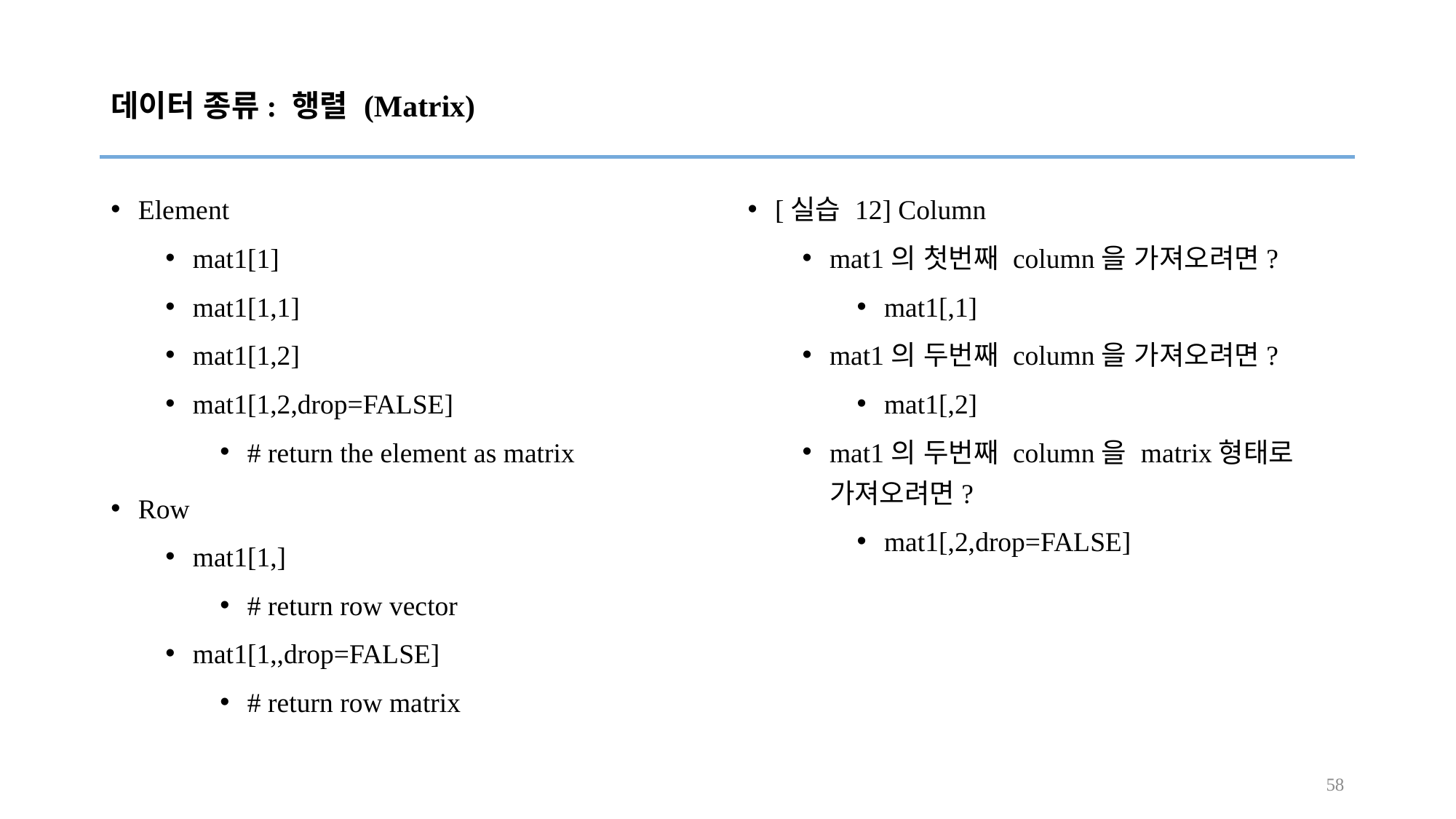

# 데이터 종류: 행렬 (Matrix)
Element
mat1[1]
mat1[1,1]
mat1[1,2]
mat1[1,2,drop=FALSE]
# return the element as matrix
Row
mat1[1,]
# return row vector
mat1[1,,drop=FALSE]
# return row matrix

[실습 12] Column
mat1의 첫번째 column을 가져오려면?
mat1[,1]
mat1의 두번째 column을 가져오려면?
mat1[,2]
mat1의 두번째 column을 matrix형태로 가져오려면?
mat1[,2,drop=FALSE]
58